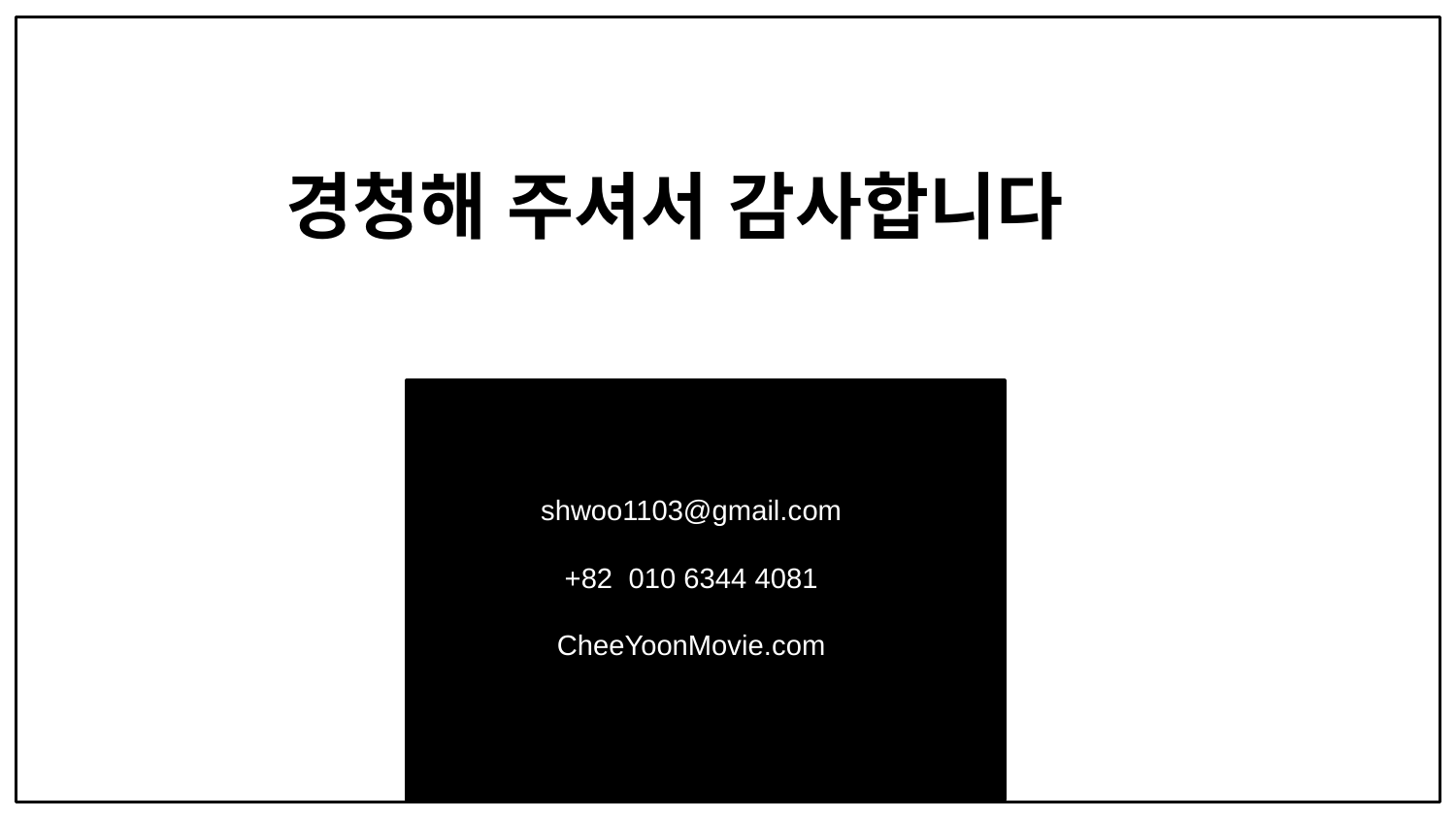

경청해 주셔서 감사합니다

shwoo1103@gmail.com

+82  010 6344 4081

CheeYoonMovie.com